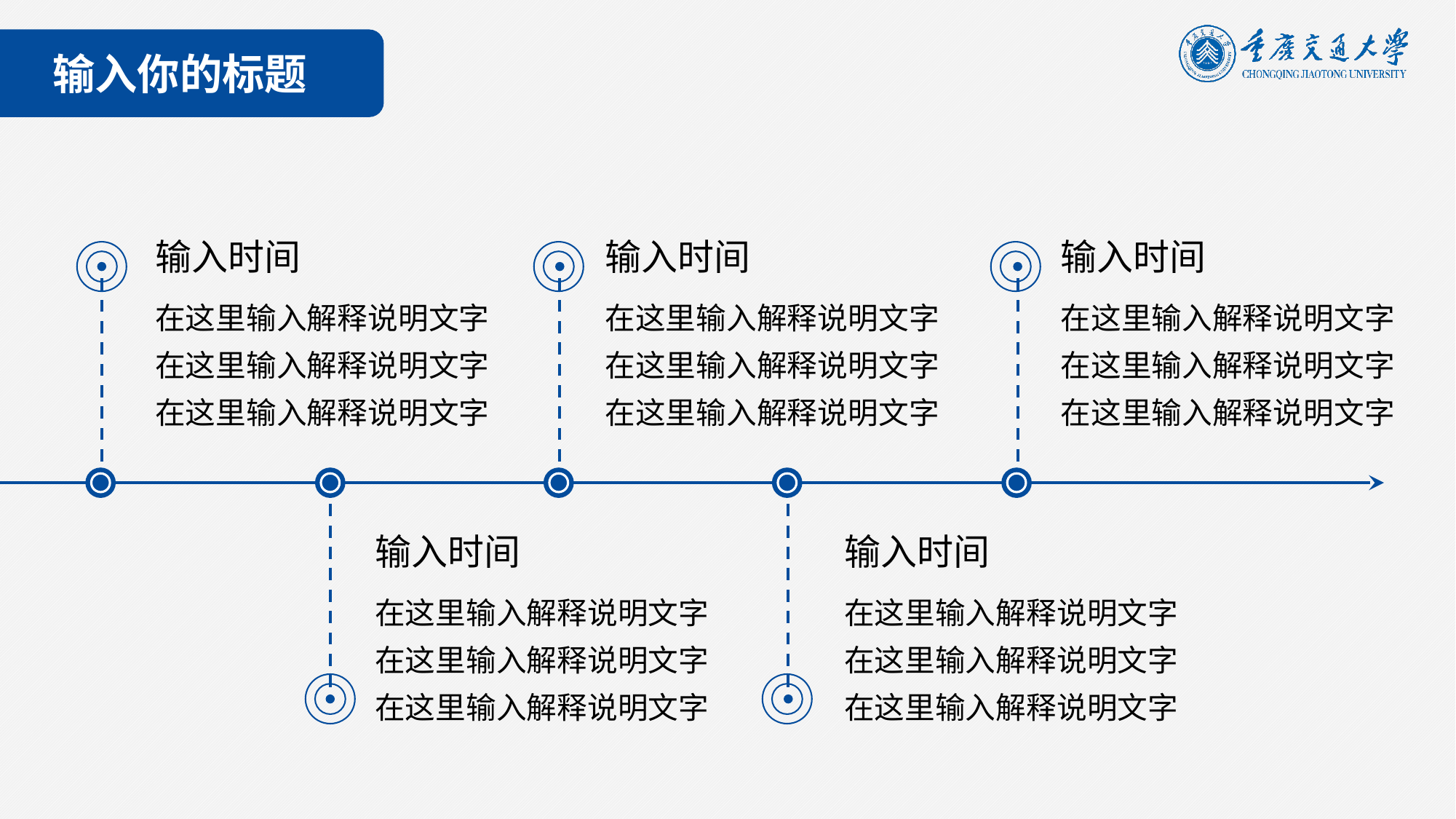

输入你的标题
输入时间
在这里输入解释说明文字
在这里输入解释说明文字
在这里输入解释说明文字
输入时间
在这里输入解释说明文字
在这里输入解释说明文字
在这里输入解释说明文字
输入时间
在这里输入解释说明文字
在这里输入解释说明文字
在这里输入解释说明文字

输入时间
在这里输入解释说明文字
在这里输入解释说明文字
在这里输入解释说明文字
输入时间
在这里输入解释说明文字
在这里输入解释说明文字
在这里输入解释说明文字